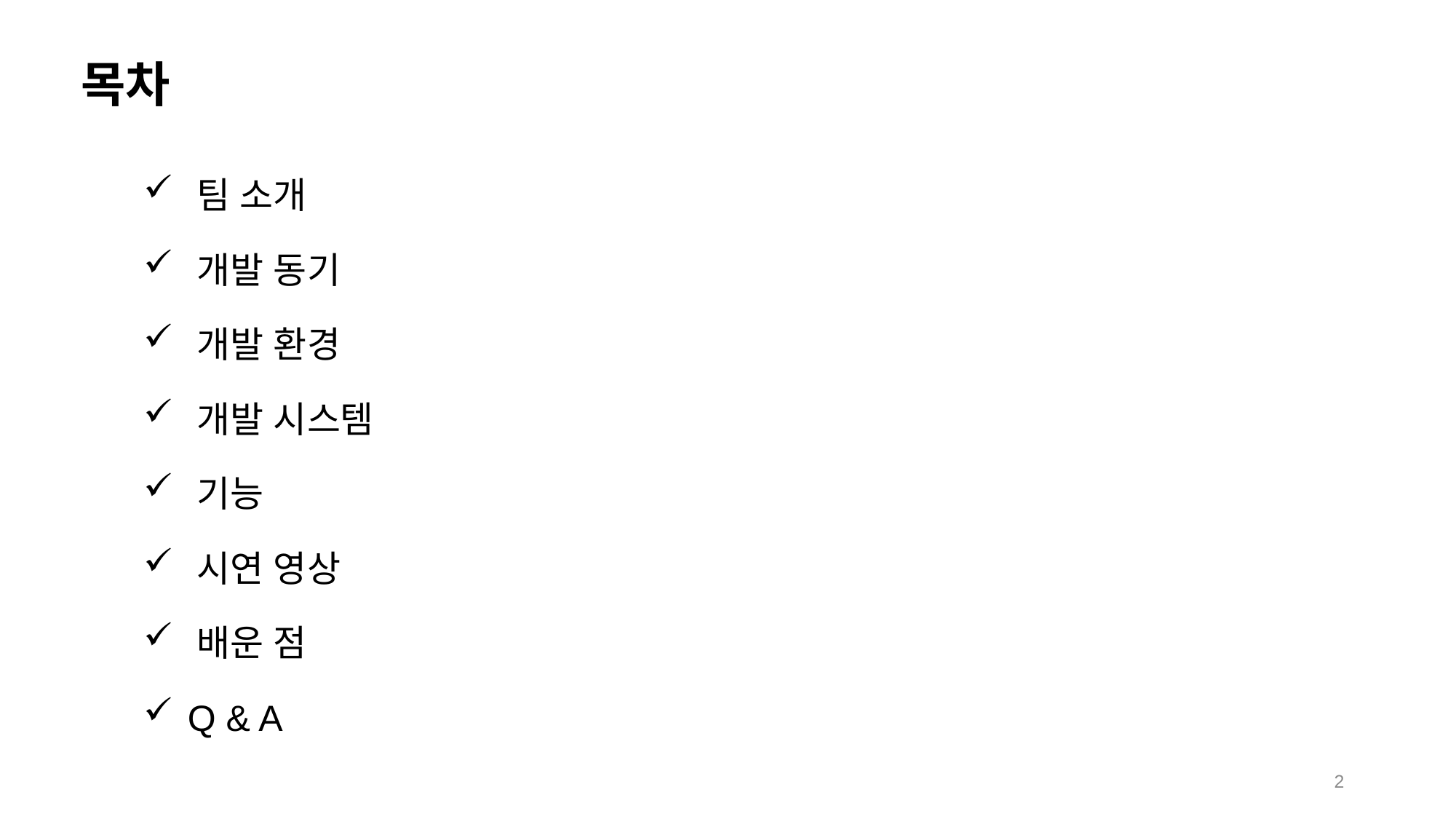

목차
 팀 소개
 개발 동기
 개발 환경
 개발 시스템
 기능
 시연 영상
 배운 점
 Q & A
2